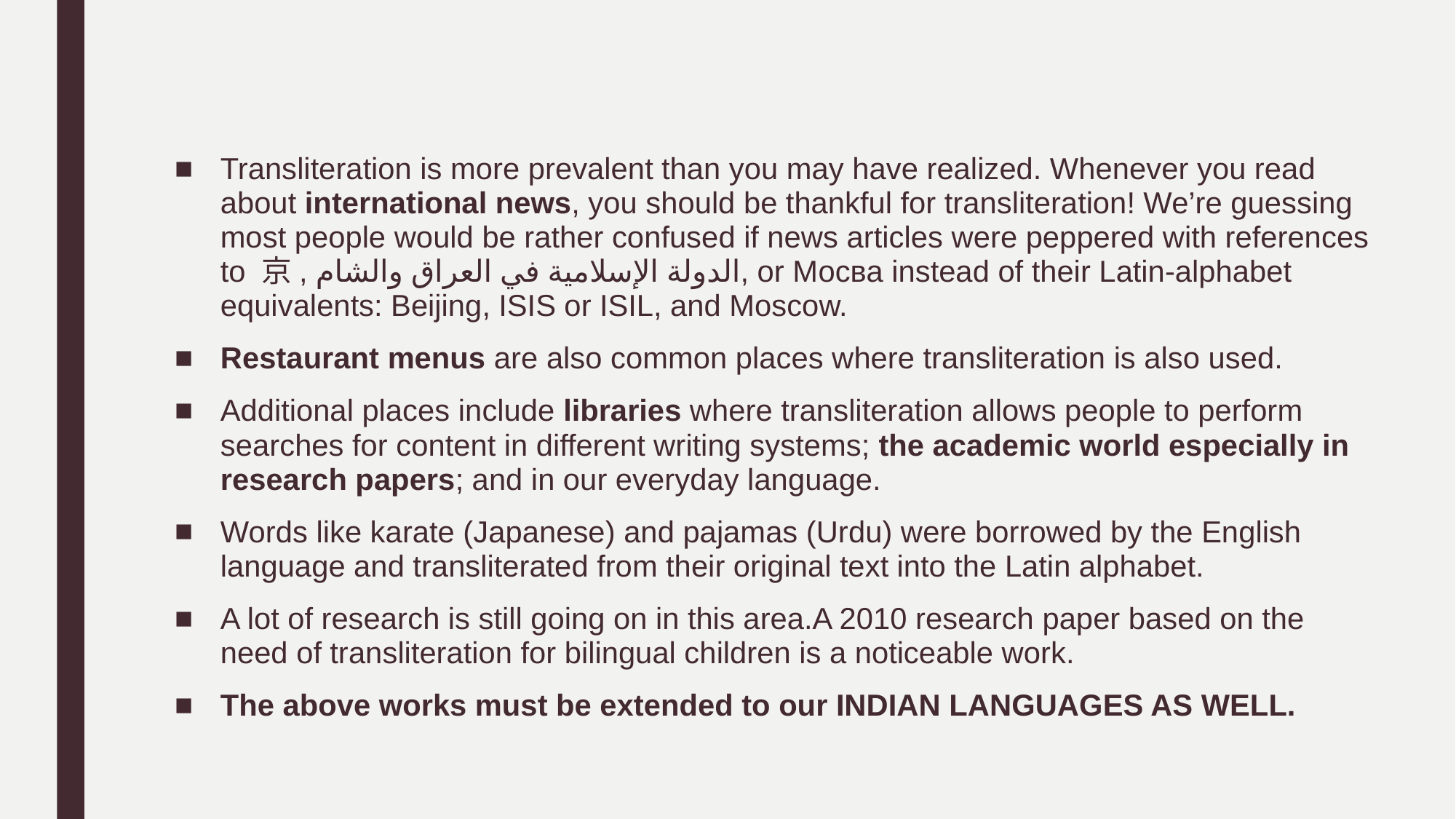

#
Transliteration is more prevalent than you may have realized. Whenever you read about international news, you should be thankful for transliteration! We’re guessing most people would be rather confused if news articles were peppered with references to 京, الدولة الإسلامية في العراق والشام, or Мосва instead of their Latin-alphabet equivalents: Beijing, ISIS or ISIL, and Moscow.
Restaurant menus are also common places where transliteration is also used.
Additional places include libraries where transliteration allows people to perform searches for content in different writing systems; the academic world especially in research papers; and in our everyday language.
Words like karate (Japanese) and pajamas (Urdu) were borrowed by the English language and transliterated from their original text into the Latin alphabet.
A lot of research is still going on in this area.A 2010 research paper based on the need of transliteration for bilingual children is a noticeable work.
The above works must be extended to our INDIAN LANGUAGES AS WELL.